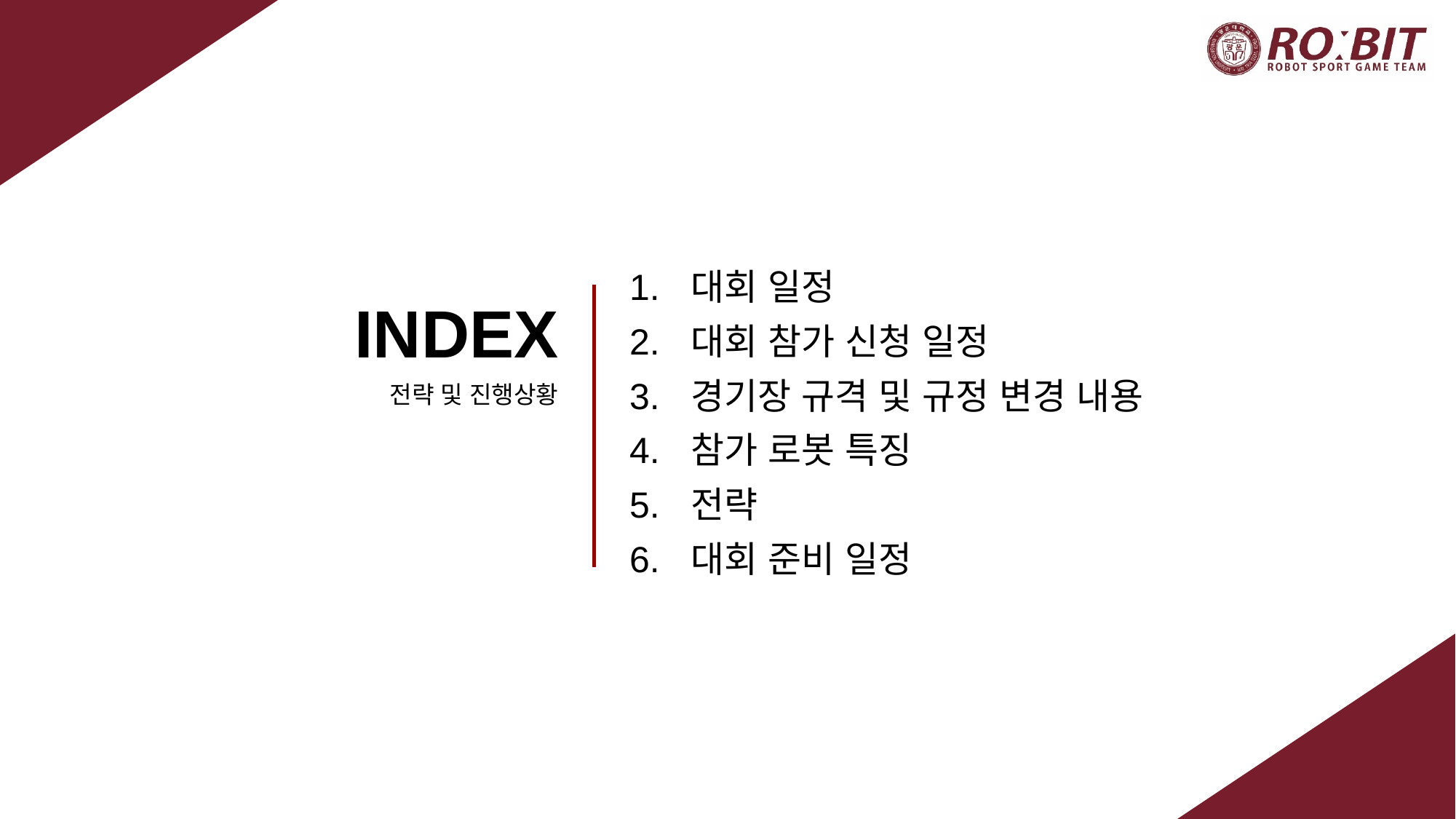

대회 일정
대회 참가 신청 일정
경기장 규격 및 규정 변경 내용
참가 로봇 특징
전략
대회 준비 일정
전략 및 진행상황